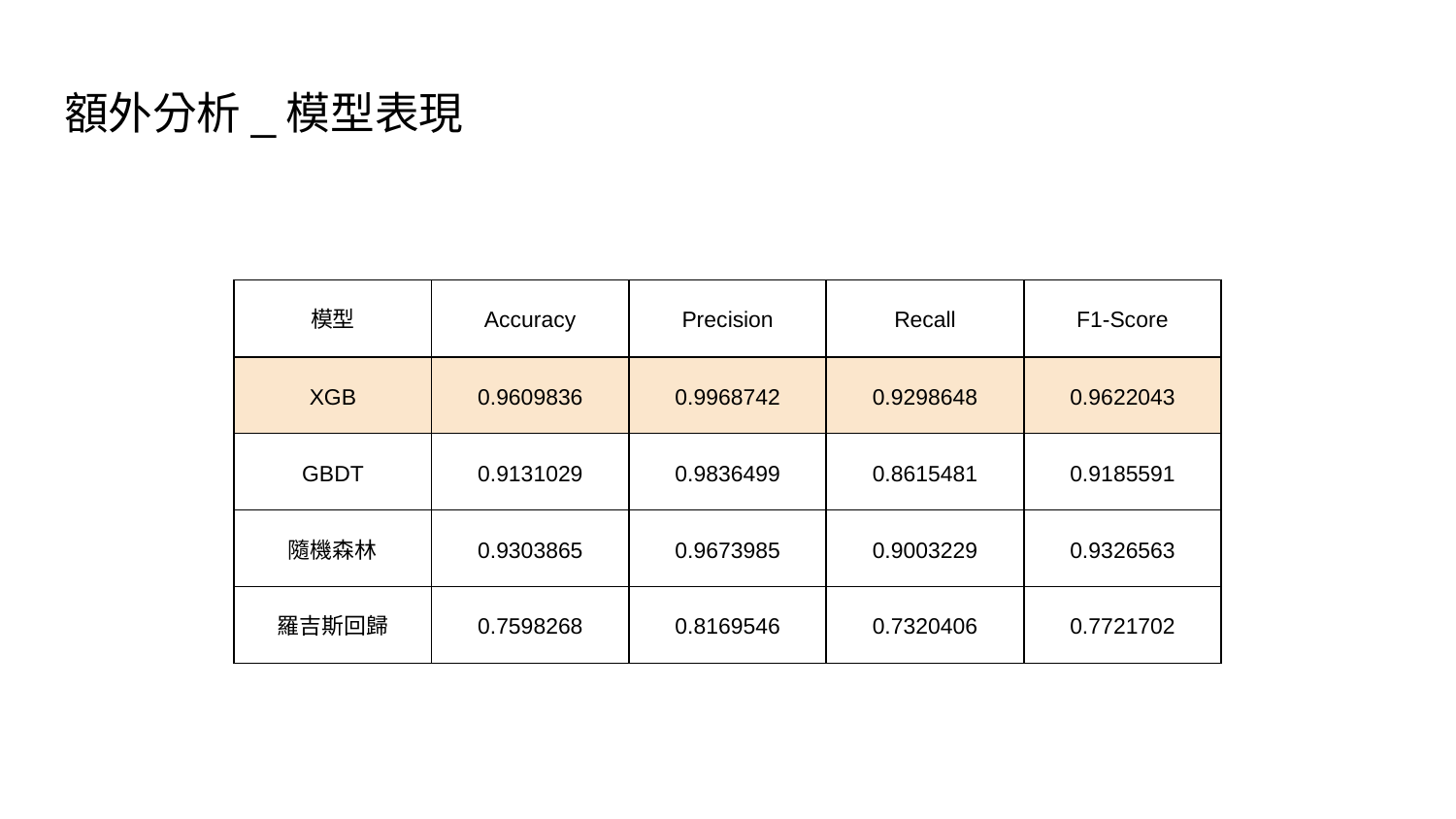

額外分析_模型表現
| 模型 | Accuracy | Precision | Recall | F1-Score |
| --- | --- | --- | --- | --- |
| XGB | 0.9609836 | 0.9968742 | 0.9298648 | 0.9622043 |
| GBDT | 0.9131029 | 0.9836499 | 0.8615481 | 0.9185591 |
| 隨機森林 | 0.9303865 | 0.9673985 | 0.9003229 | 0.9326563 |
| 羅吉斯回歸 | 0.7598268 | 0.8169546 | 0.7320406 | 0.7721702 |